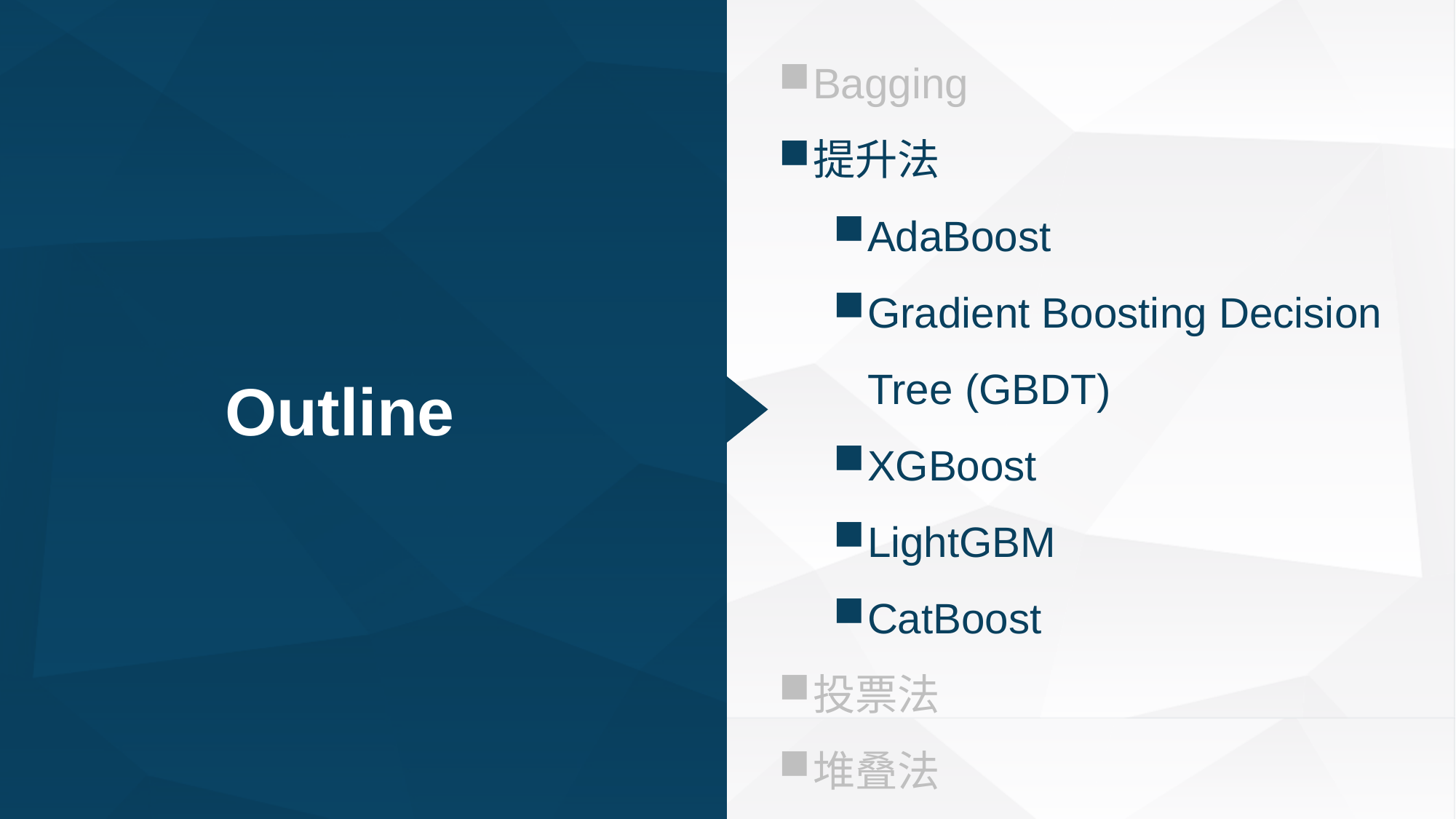

Bagging
提升法
AdaBoost
Gradient Boosting Decision Tree (GBDT)
XGBoost
LightGBM
CatBoost
投票法
堆叠法
Outline